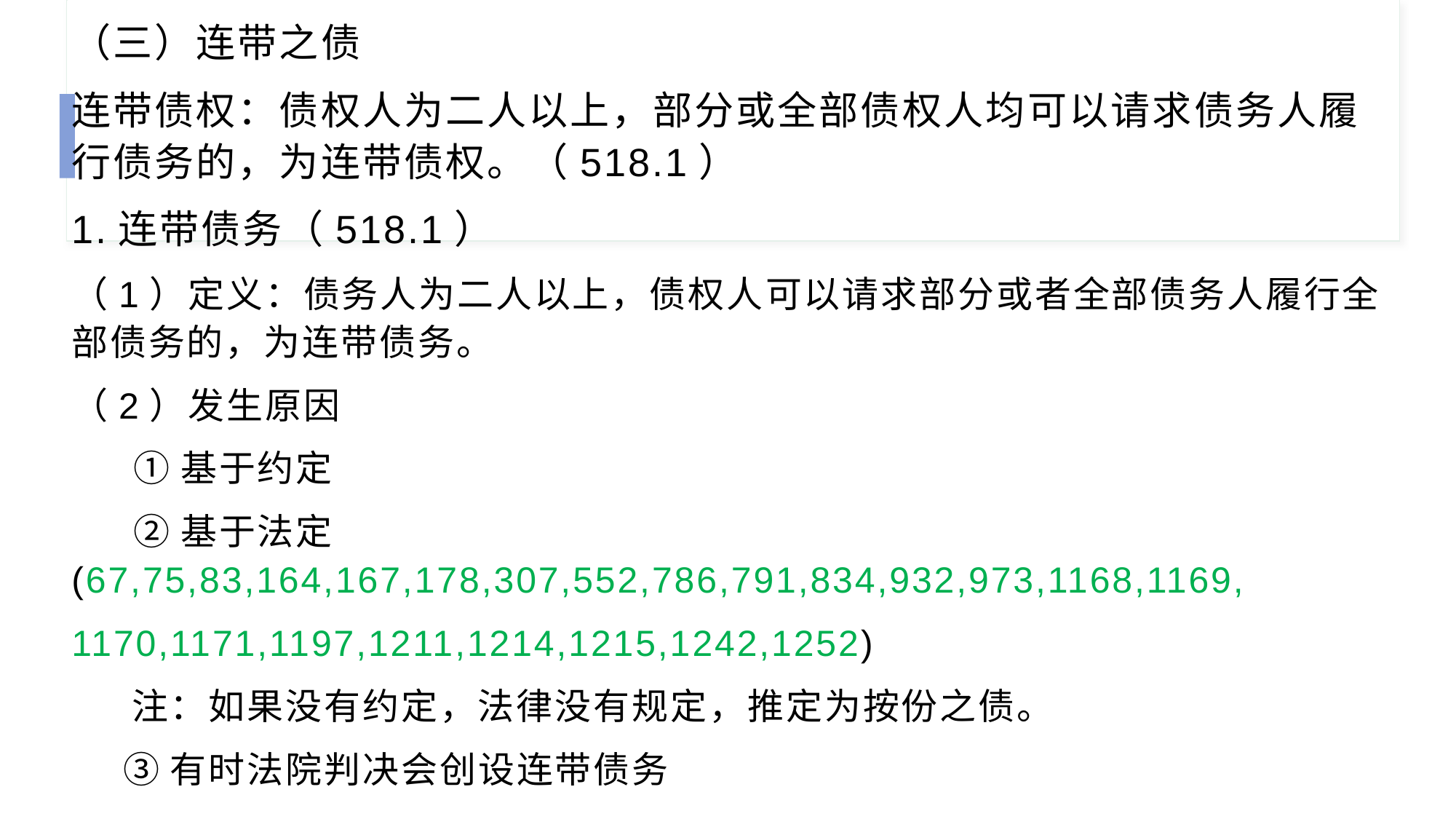

（三）连带之债
连带债权：债权人为二人以上，部分或全部债权人均可以请求债务人履行债务的，为连带债权。（518.1）
1.连带债务（518.1）
（1）定义：债务人为二人以上，债权人可以请求部分或者全部债务人履行全部债务的，为连带债务。
（2）发生原因
      ①基于约定
      ②基于法定(67,75,83,164,167,178,307,552,786,791,834,932,973,1168,1169,
1170,1171,1197,1211,1214,1215,1242,1252)
     注：如果没有约定，法律没有规定，推定为按份之债。
     ③有时法院判决会创设连带债务